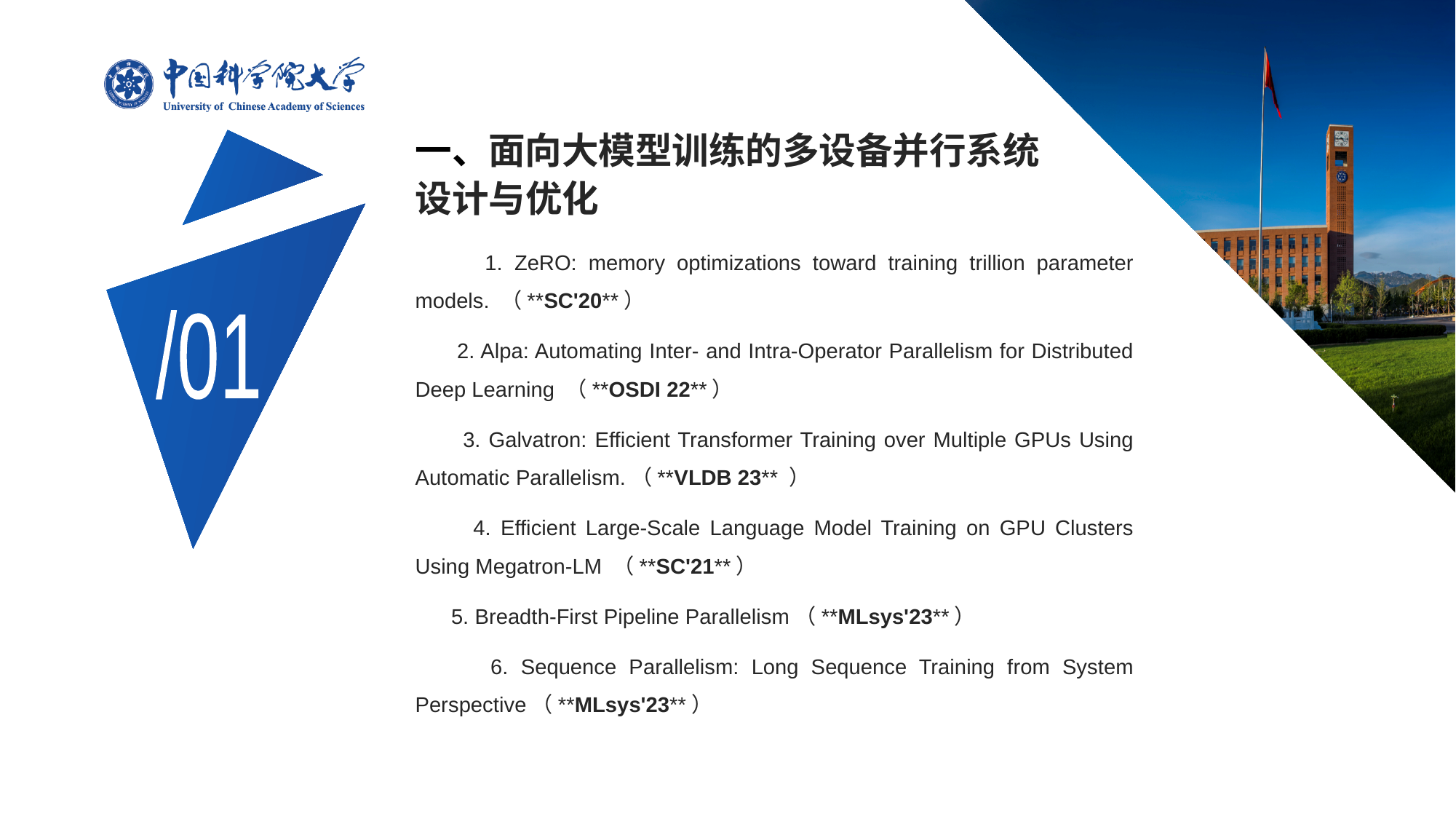

# 一、面向大模型训练的多设备并行系统设计与优化
      1. ZeRO: memory optimizations toward training trillion parameter models. （**SC'20**）
      2. Alpa: Automating Inter- and Intra-Operator Parallelism for Distributed Deep Learning （**OSDI 22**）
      3. Galvatron: Efficient Transformer Training over Multiple GPUs Using Automatic Parallelism.（**VLDB 23** ）
      4. Efficient Large-Scale Language Model Training on GPU Clusters Using Megatron-LM （**SC'21**）
      5. Breadth-First Pipeline Parallelism（**MLsys'23**）
      6. Sequence Parallelism: Long Sequence Training from System Perspective（**MLsys'23**）
/01